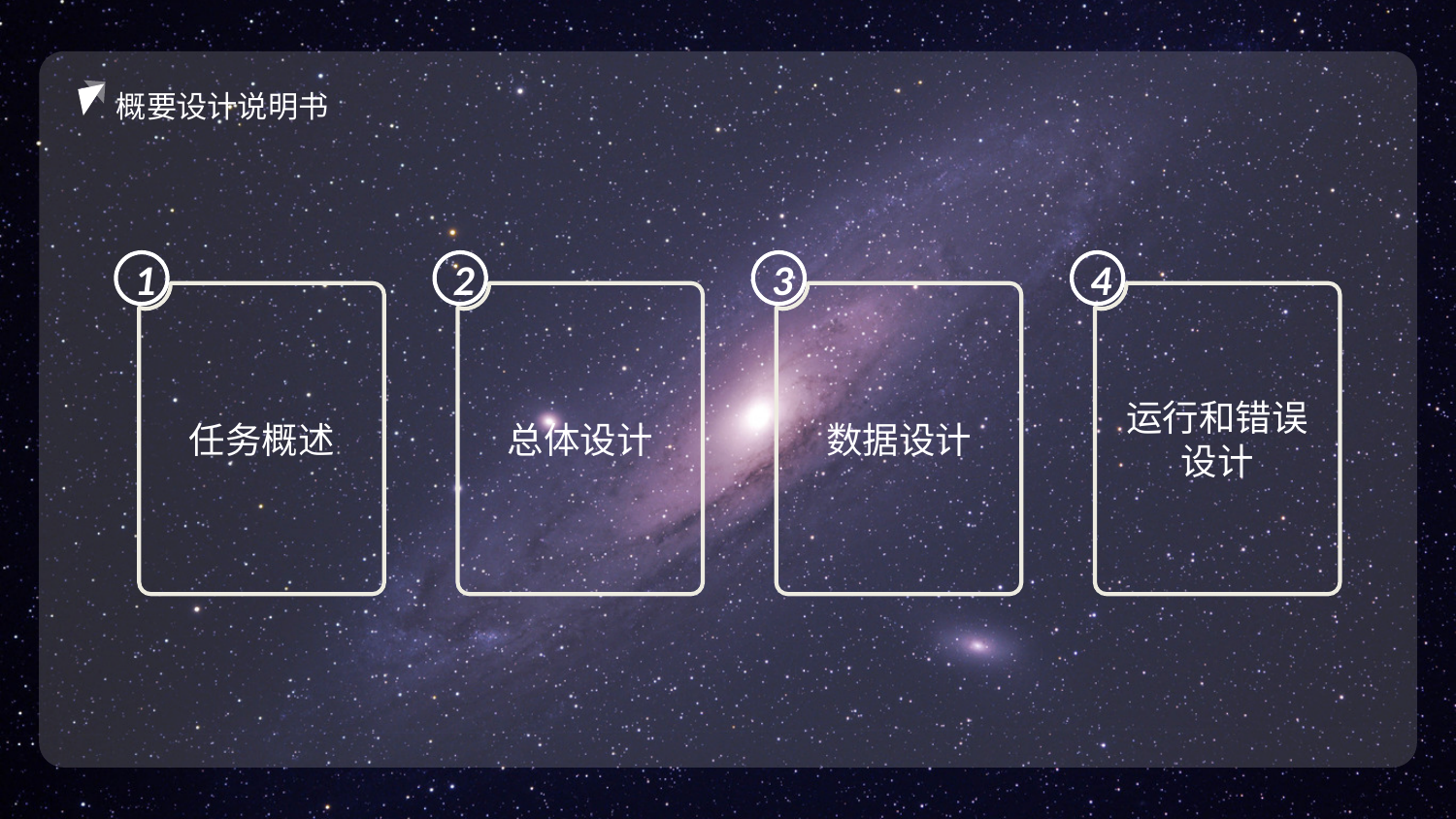

概要设计说明书

1
2
3
4
任务概述
总体设计
数据设计
运行和错误
设计